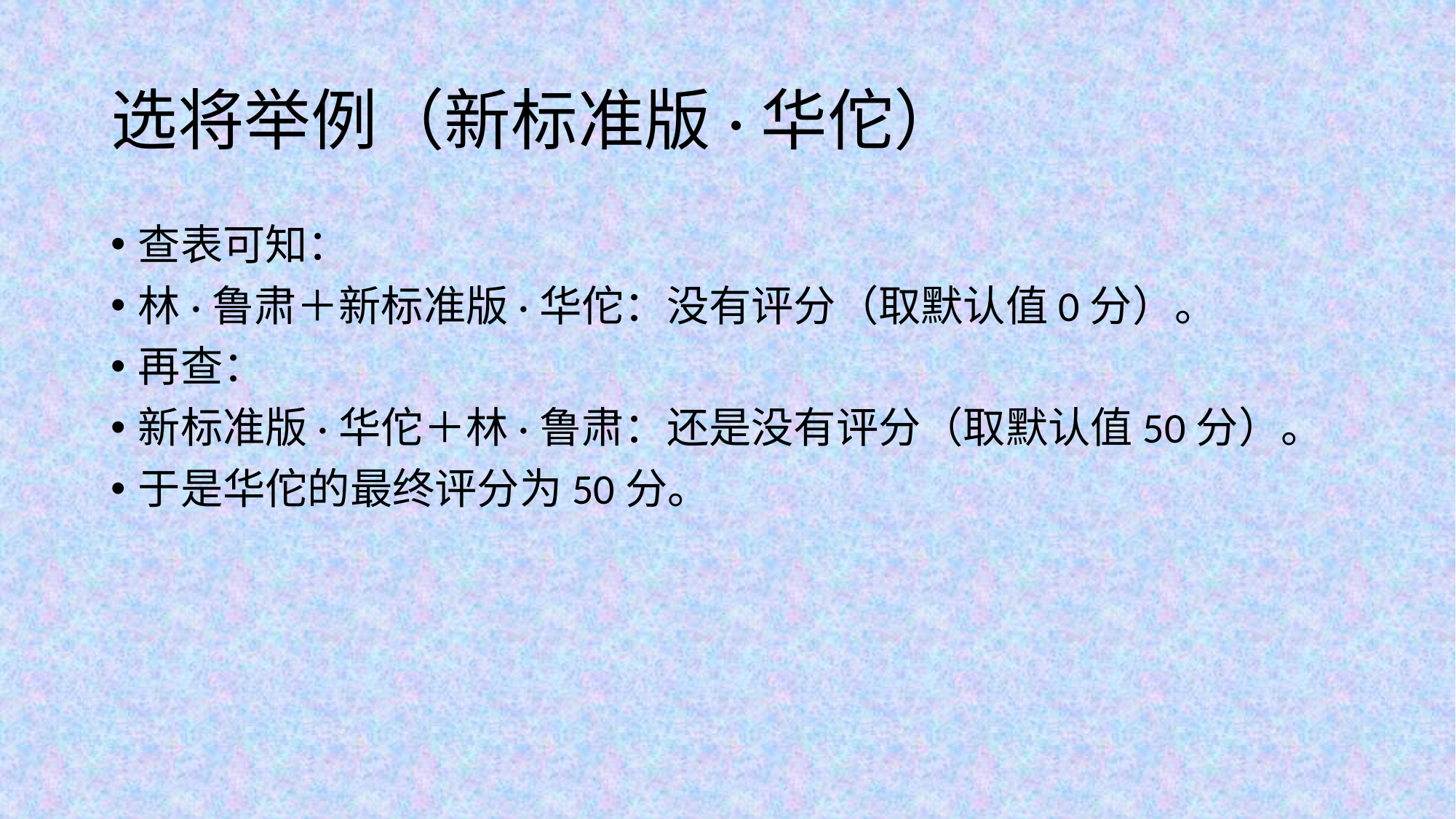

# 选将举例（新标准版·华佗）
查表可知：
林·鲁肃＋新标准版·华佗：没有评分（取默认值0分）。
再查：
新标准版·华佗＋林·鲁肃：还是没有评分（取默认值50分）。
于是华佗的最终评分为50分。